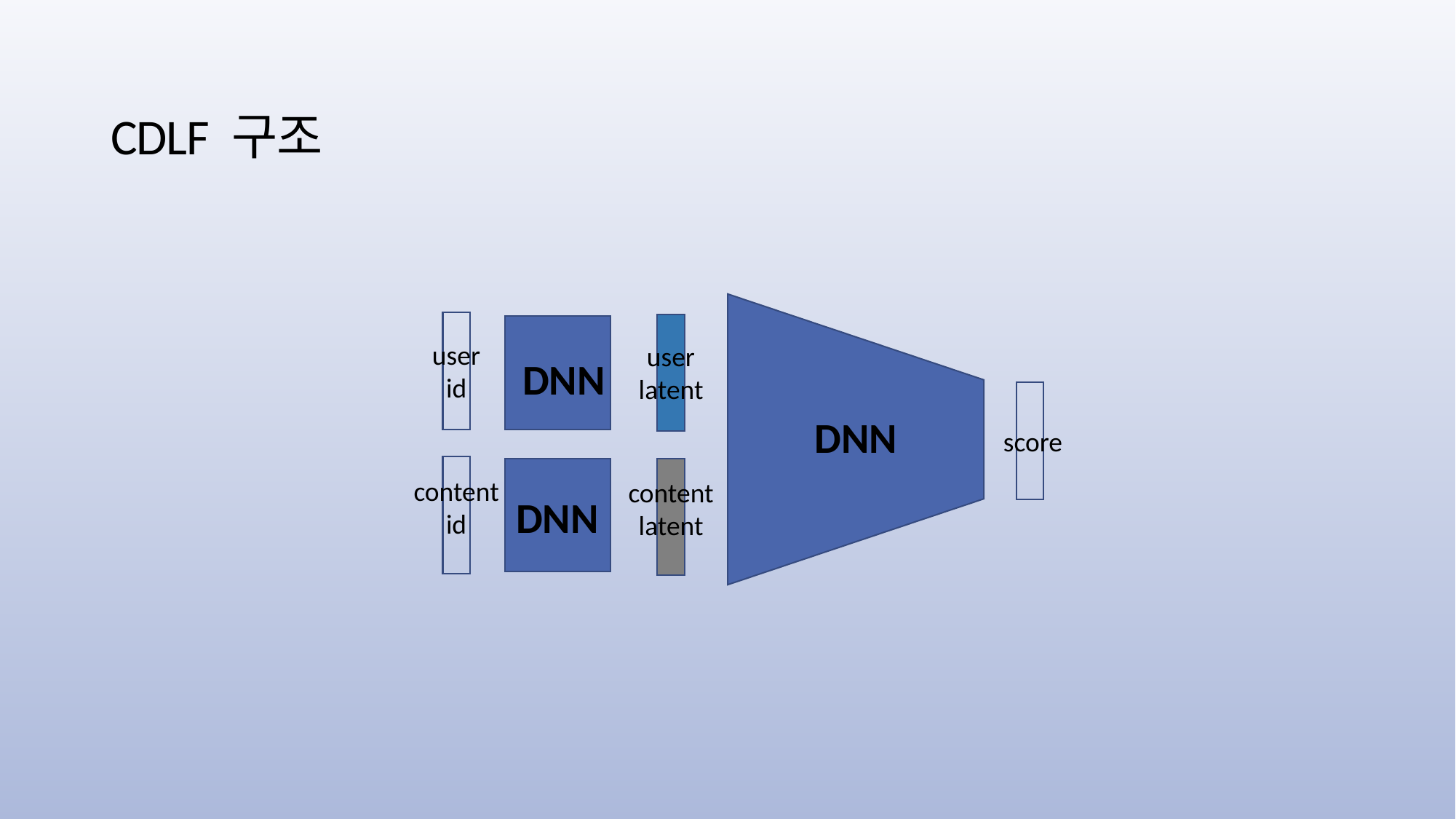

# CDLF 구조

user
id
user
latent
DNN

DNN
score

content
id
content
latent
DNN